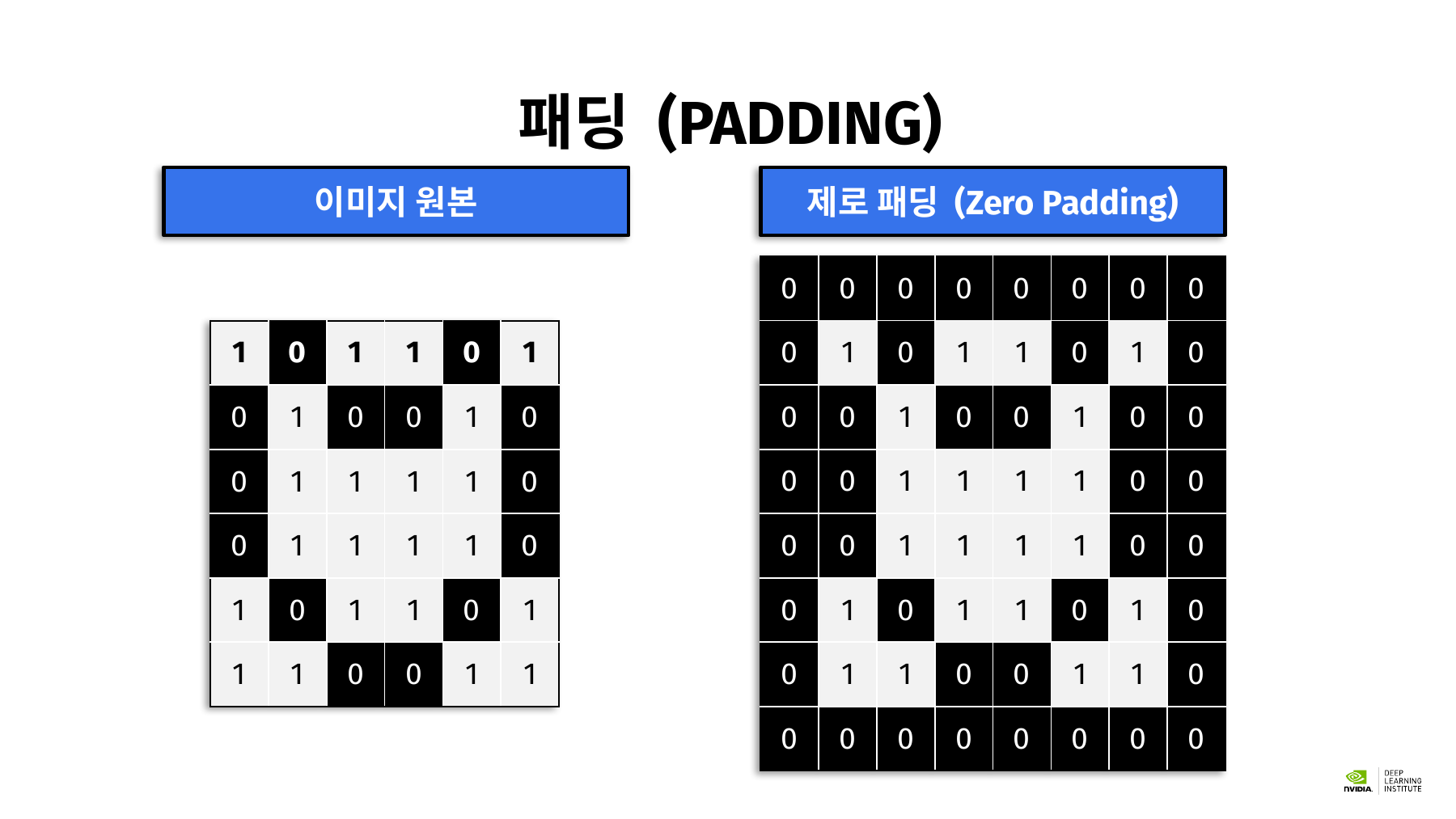

패딩 (Padding)
이미지 원본
제로 패딩 (Zero Padding)
| 0 | 0 | 0 | 0 | 0 | 0 | 0 | 0 |
| --- | --- | --- | --- | --- | --- | --- | --- |
| 0 | 1 | 0 | 1 | 1 | 0 | 1 | 0 |
| 0 | 0 | 1 | 0 | 0 | 1 | 0 | 0 |
| 0 | 0 | 1 | 1 | 1 | 1 | 0 | 0 |
| 0 | 0 | 1 | 1 | 1 | 1 | 0 | 0 |
| 0 | 1 | 0 | 1 | 1 | 0 | 1 | 0 |
| 0 | 1 | 1 | 0 | 0 | 1 | 1 | 0 |
| 0 | 0 | 0 | 0 | 0 | 0 | 0 | 0 |
| 1 | 0 | 1 | 1 | 0 | 1 |
| --- | --- | --- | --- | --- | --- |
| 0 | 1 | 0 | 0 | 1 | 0 |
| 0 | 1 | 1 | 1 | 1 | 0 |
| 0 | 1 | 1 | 1 | 1 | 0 |
| 1 | 0 | 1 | 1 | 0 | 1 |
| 1 | 1 | 0 | 0 | 1 | 1 |